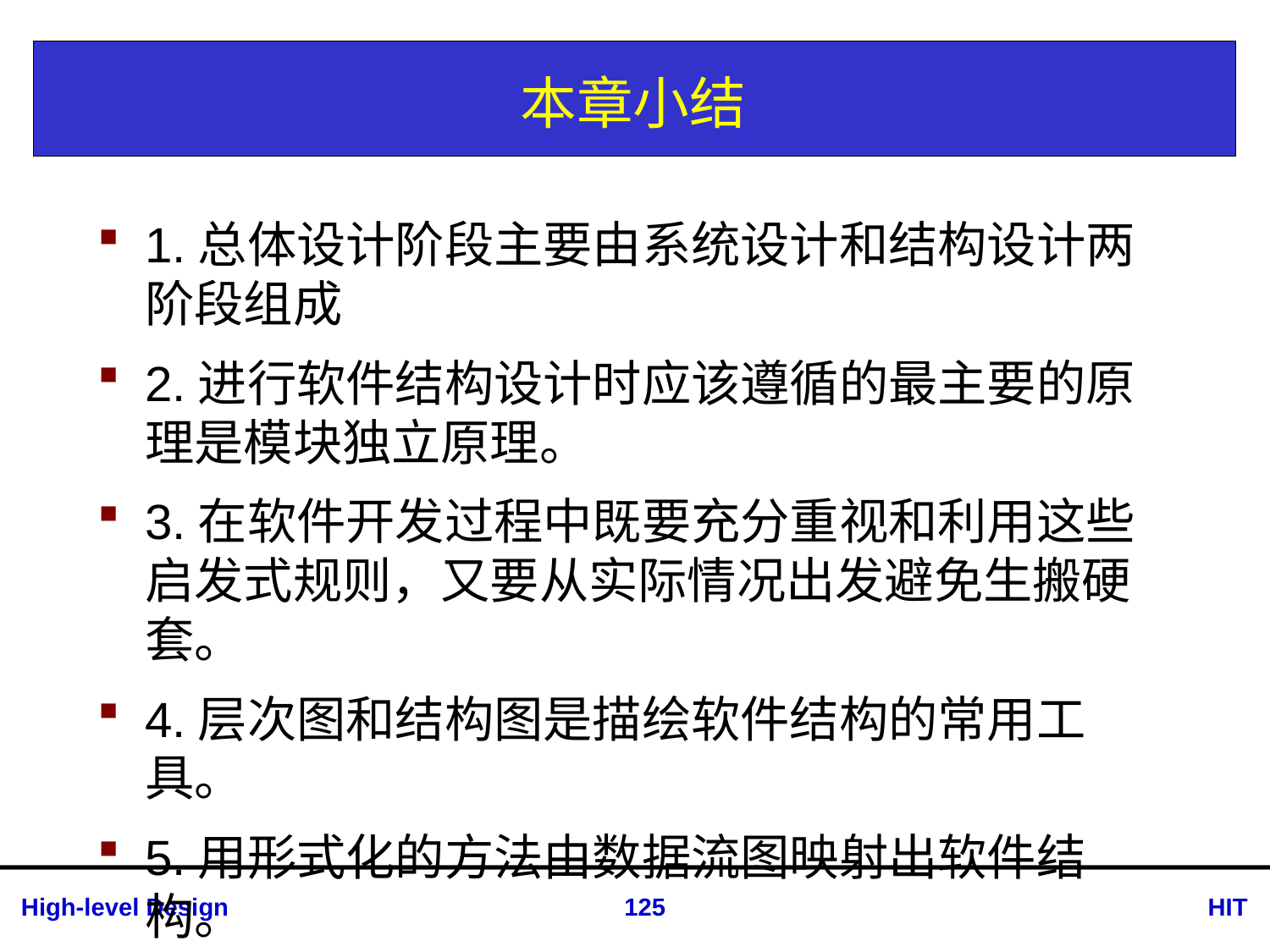

# 本章小结
1.总体设计阶段主要由系统设计和结构设计两阶段组成
2.进行软件结构设计时应该遵循的最主要的原理是模块独立原理。
3.在软件开发过程中既要充分重视和利用这些启发式规则，又要从实际情况出发避免生搬硬套。
4.层次图和结构图是描绘软件结构的常用工具。
5.用形式化的方法由数据流图映射出软件结构。